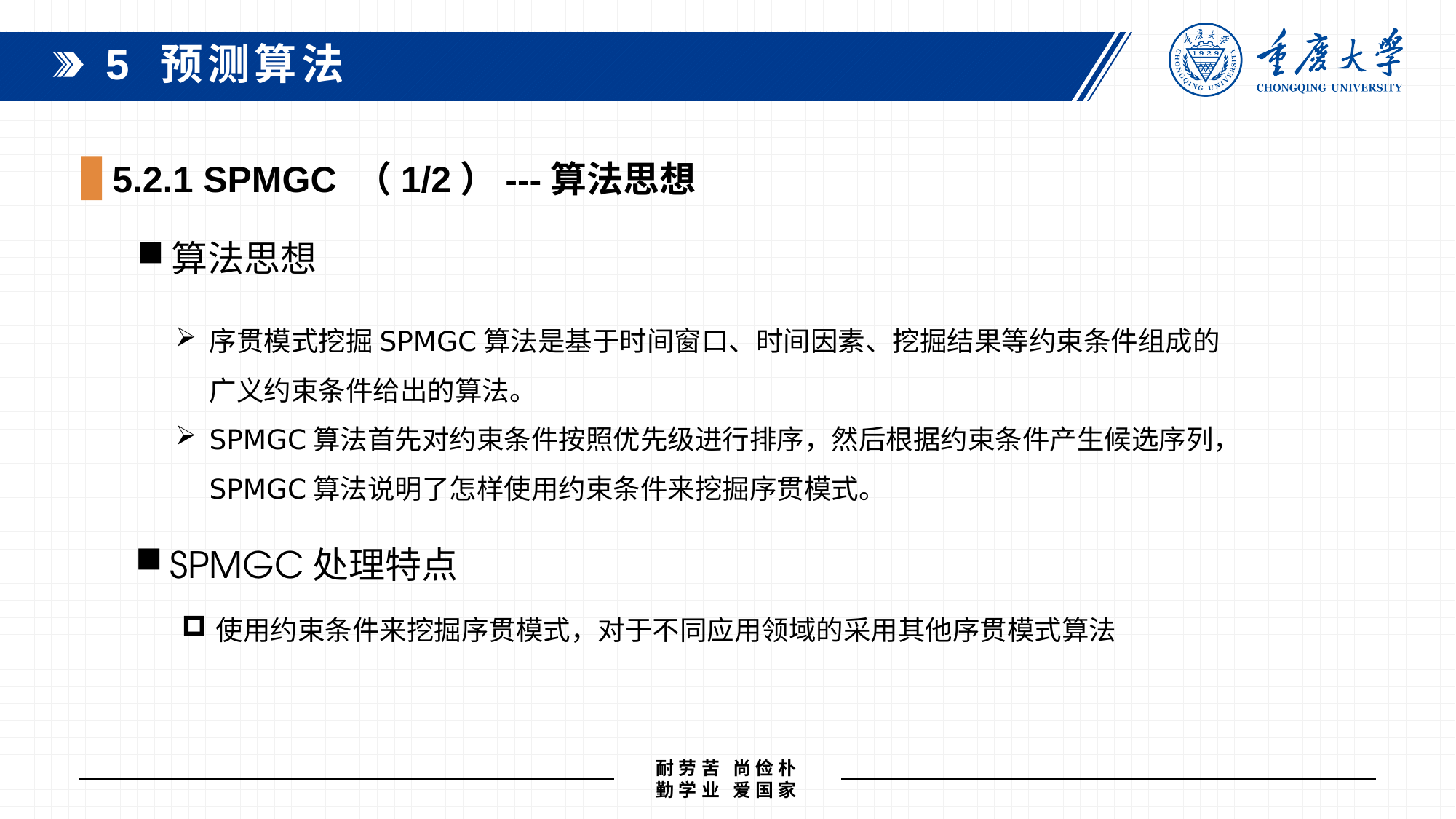

5 预测算法
5.2.1 SPMGC （1/2）---算法思想
算法思想
序贯模式挖掘SPMGC算法是基于时间窗口、时间因素、挖掘结果等约束条件组成的广义约束条件给出的算法。
SPMGC算法首先对约束条件按照优先级进行排序，然后根据约束条件产生候选序列，SPMGC算法说明了怎样使用约束条件来挖掘序贯模式。
SPMGC处理特点
使用约束条件来挖掘序贯模式，对于不同应用领域的采用其他序贯模式算法